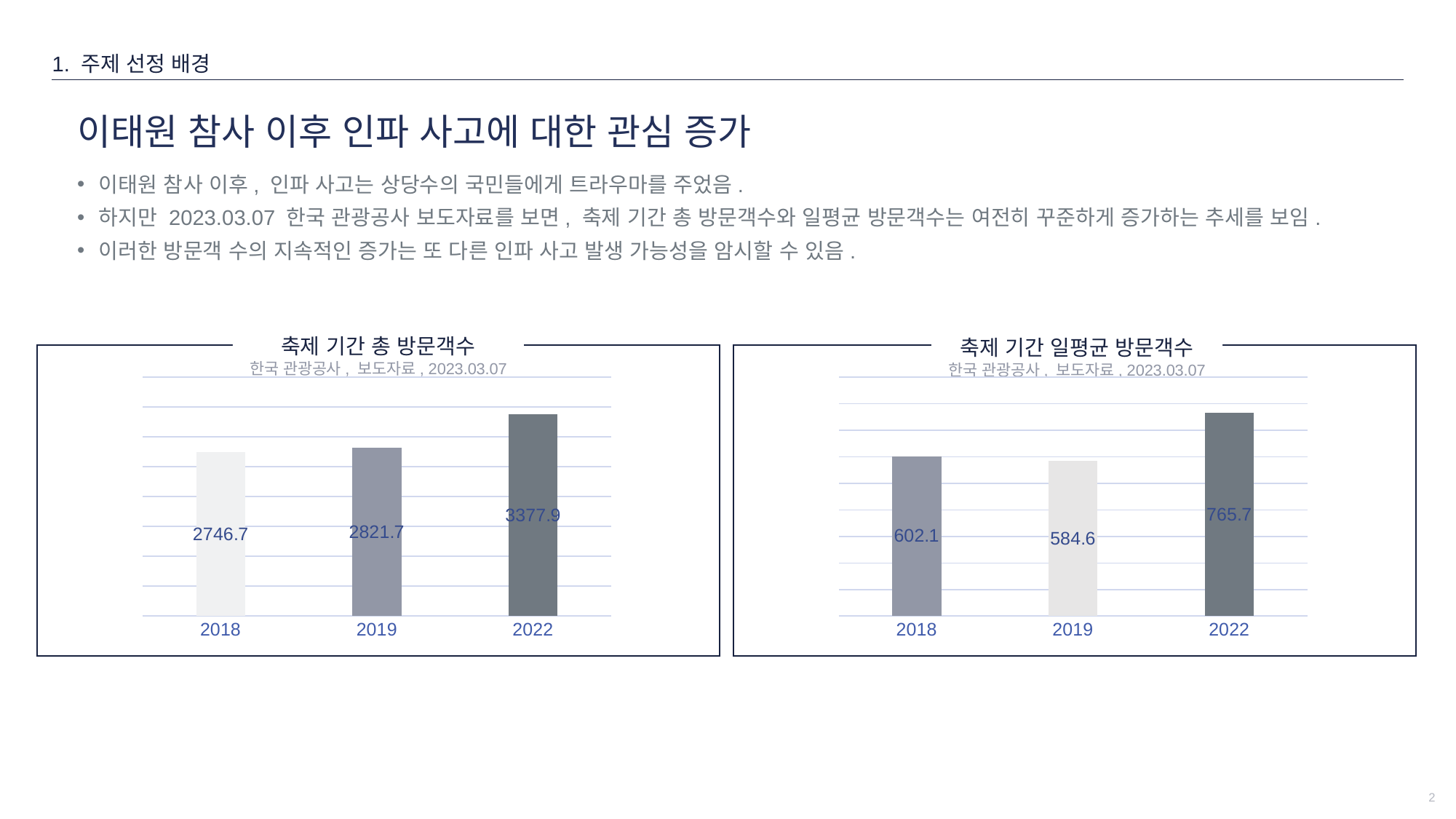

1. 주제 선정 배경
# 이태원 참사 이후 인파 사고에 대한 관심 증가
이태원 참사 이후, 인파 사고는 상당수의 국민들에게 트라우마를 주었음.
하지만 2023.03.07 한국 관광공사 보도자료를 보면, 축제 기간 총 방문객수와 일평균 방문객수는 여전히 꾸준하게 증가하는 추세를 보임.
이러한 방문객 수의 지속적인 증가는 또 다른 인파 사고 발생 가능성을 암시할 수 있음.
축제 기간 총 방문객수
한국 관광공사, 보도자료, 2023.03.07

### Chart

| Category | 계열 1 |
|---|---|
| 2018 | 2746.7 |
| 2019 | 2821.7 |
| 2022 | 3377.9 |
축제 기간 일평균 방문객수
한국 관광공사, 보도자료, 2023.03.07

### Chart

| Category | 계열 1 |
|---|---|
| 2018 | 602.1 |
| 2019 | 584.6 |
| 2022 | 765.7 |
2